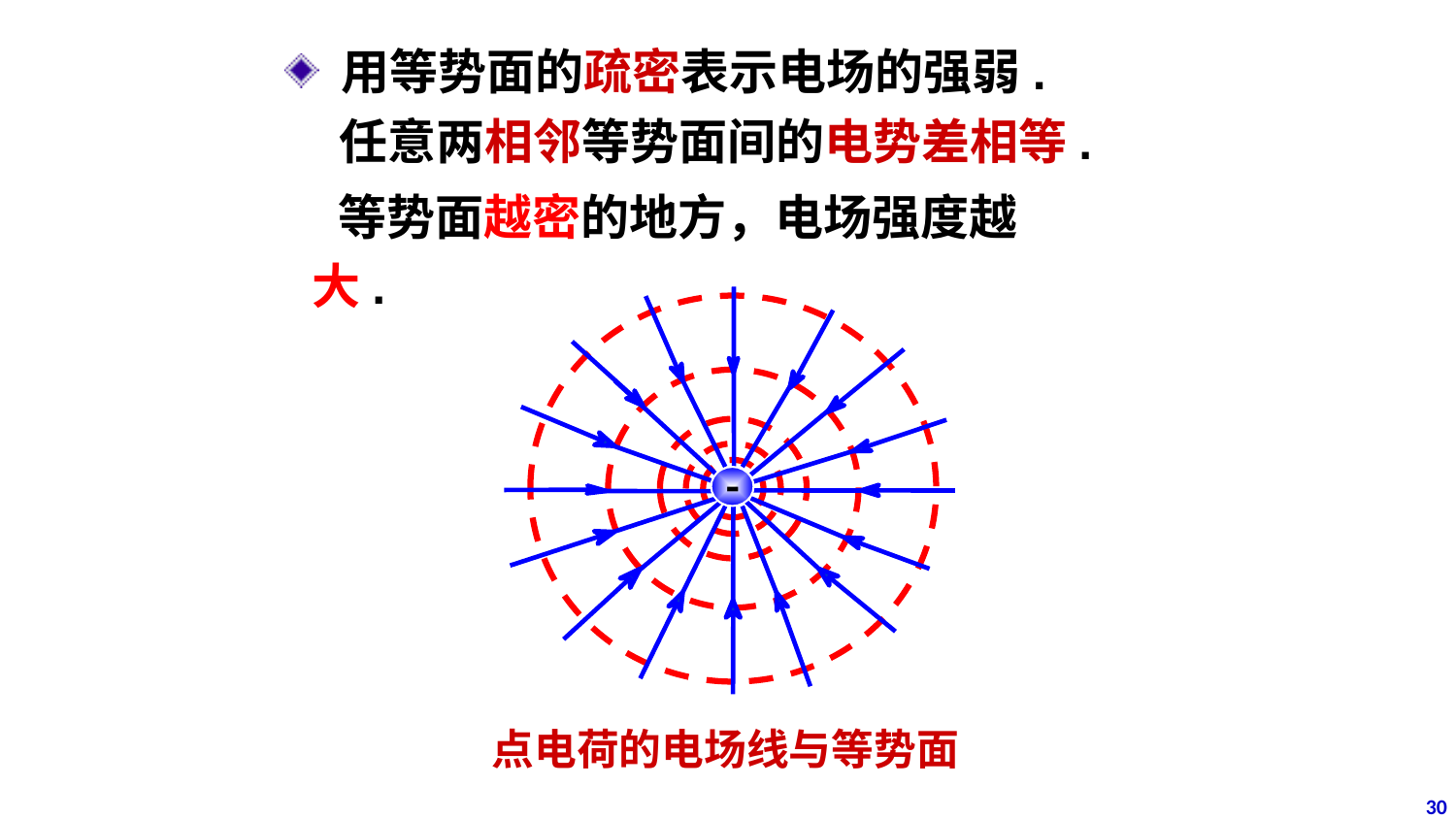

用等势面的疏密表示电场的强弱.
任意两相邻等势面间的电势差相等.
 　等势面越密的地方，电场强度越大.

点电荷的电场线与等势面
-
30